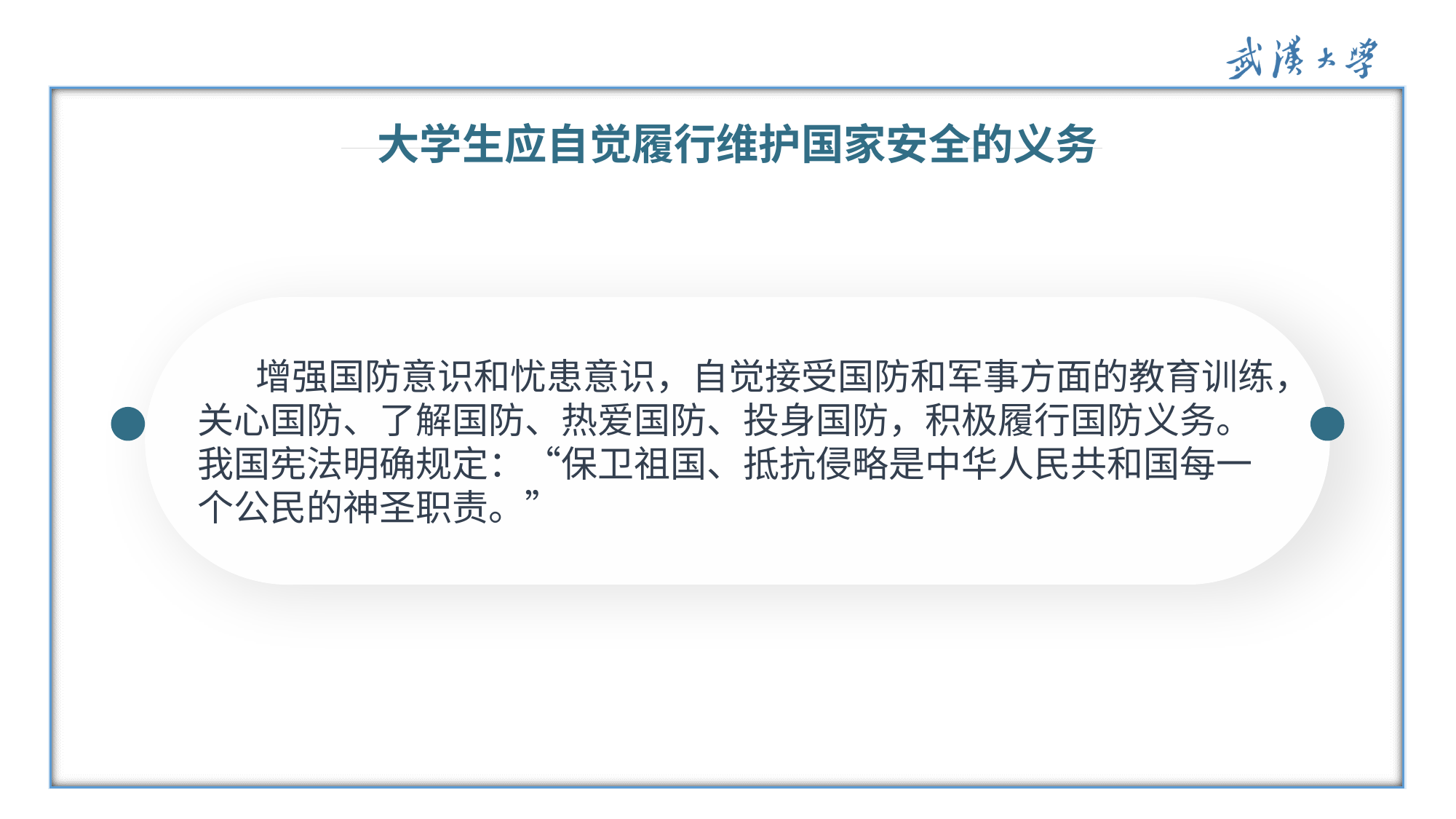

大学生应自觉履行维护国家安全的义务
      增强国防意识和忧患意识，自觉接受国防和军事方面的教育训练，关心国防、了解国防、热爱国防、投身国防，积极履行国防义务。我国宪法明确规定：“保卫祖国、抵抗侵略是中华人民共和国每一个公民的神圣职责。”